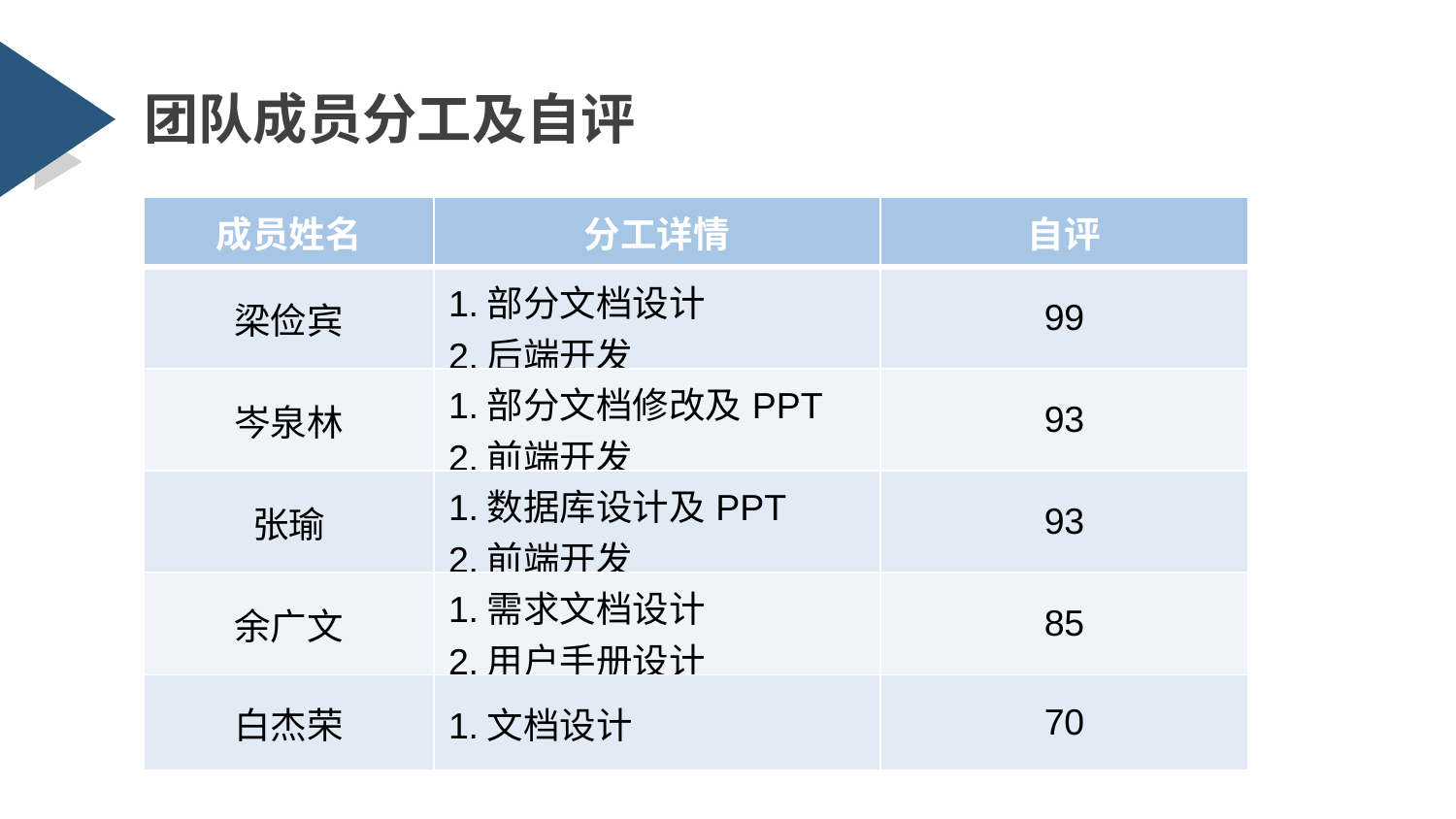

团队成员分工及自评

| 成员姓名 | 分工详情 | 自评 |
| --- | --- | --- |
| 梁俭宾 | 1.部分文档设计 2.后端开发 | 99 |
| 岑泉林 | 1.部分文档修改及PPT 2.前端开发 | 93 |
| 张瑜 | 1.数据库设计及PPT 2.前端开发 | 93 |
| 余广文 | 1.需求文档设计 2.用户手册设计 | 85 |
| 白杰荣 | 1.文档设计 | 70 |